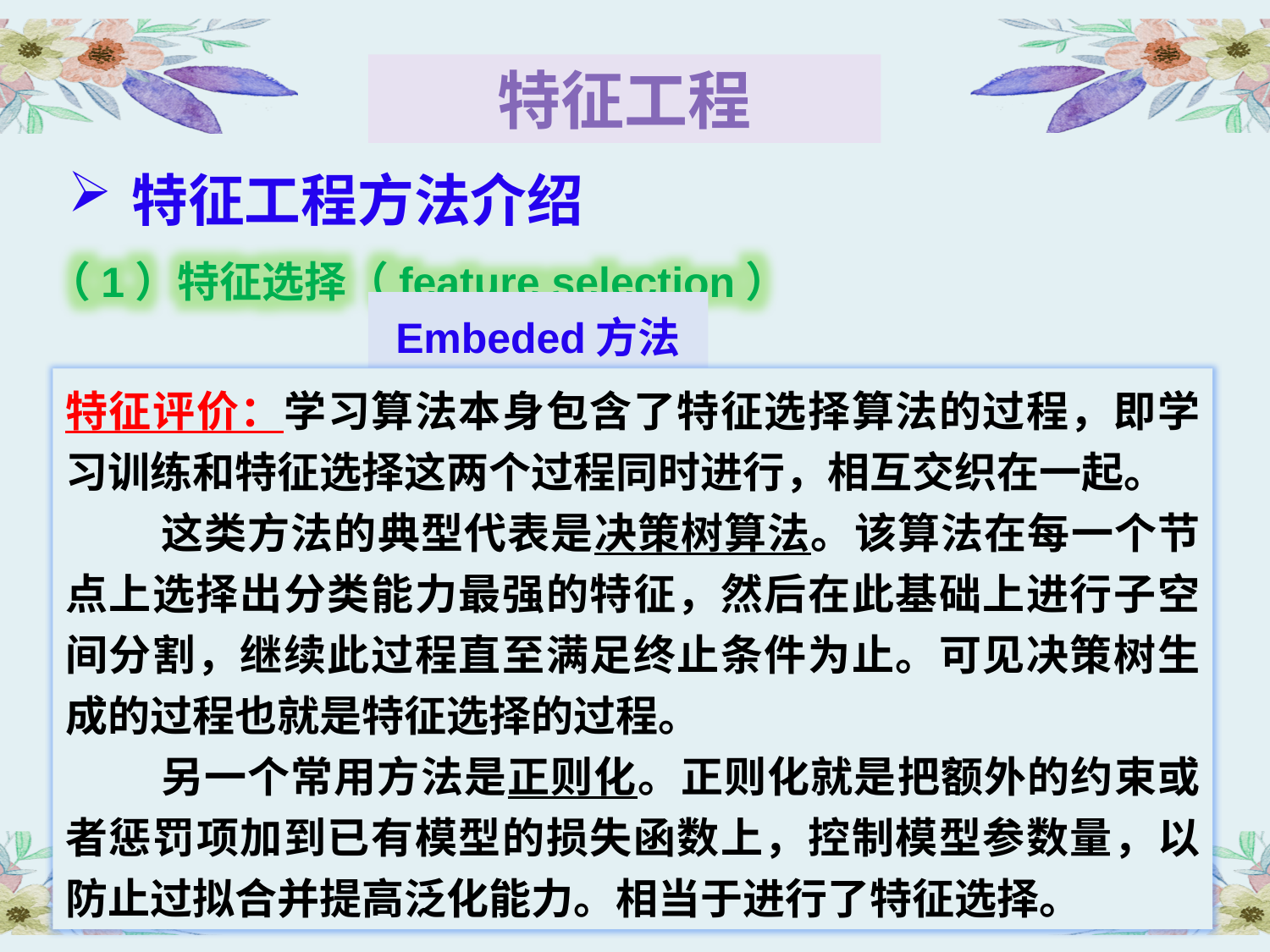

特征工程
特征工程方法介绍
（1）特征选择（feature selection）
Embeded方法
特征评价：学习算法本身包含了特征选择算法的过程，即学习训练和特征选择这两个过程同时进行，相互交织在一起。
        这类方法的典型代表是决策树算法。该算法在每一个节点上选择出分类能力最强的特征，然后在此基础上进行子空间分割，继续此过程直至满足终止条件为止。可见决策树生成的过程也就是特征选择的过程。
        另一个常用方法是正则化。正则化就是把额外的约束或者惩罚项加到已有模型的损失函数上，控制模型参数量，以防止过拟合并提高泛化能力。相当于进行了特征选择。